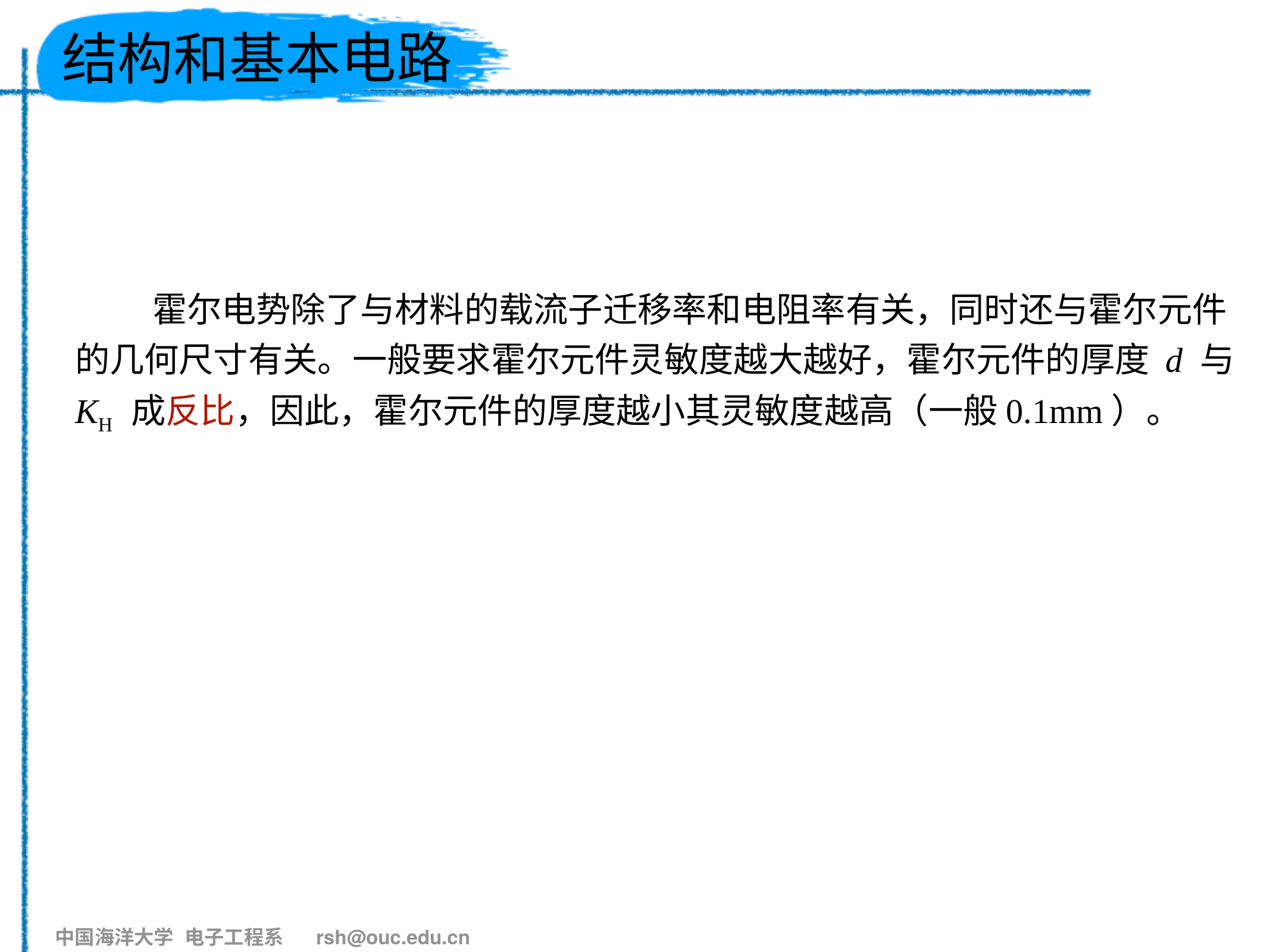

# 结构和基本电路
        霍尔电势除了与材料的载流子迁移率和电阻率有关，同时还与霍尔元件的几何尺寸有关。一般要求霍尔元件灵敏度越大越好，霍尔元件的厚度 d 与 KH  成反比，因此，霍尔元件的厚度越小其灵敏度越高（一般0.1mm）。